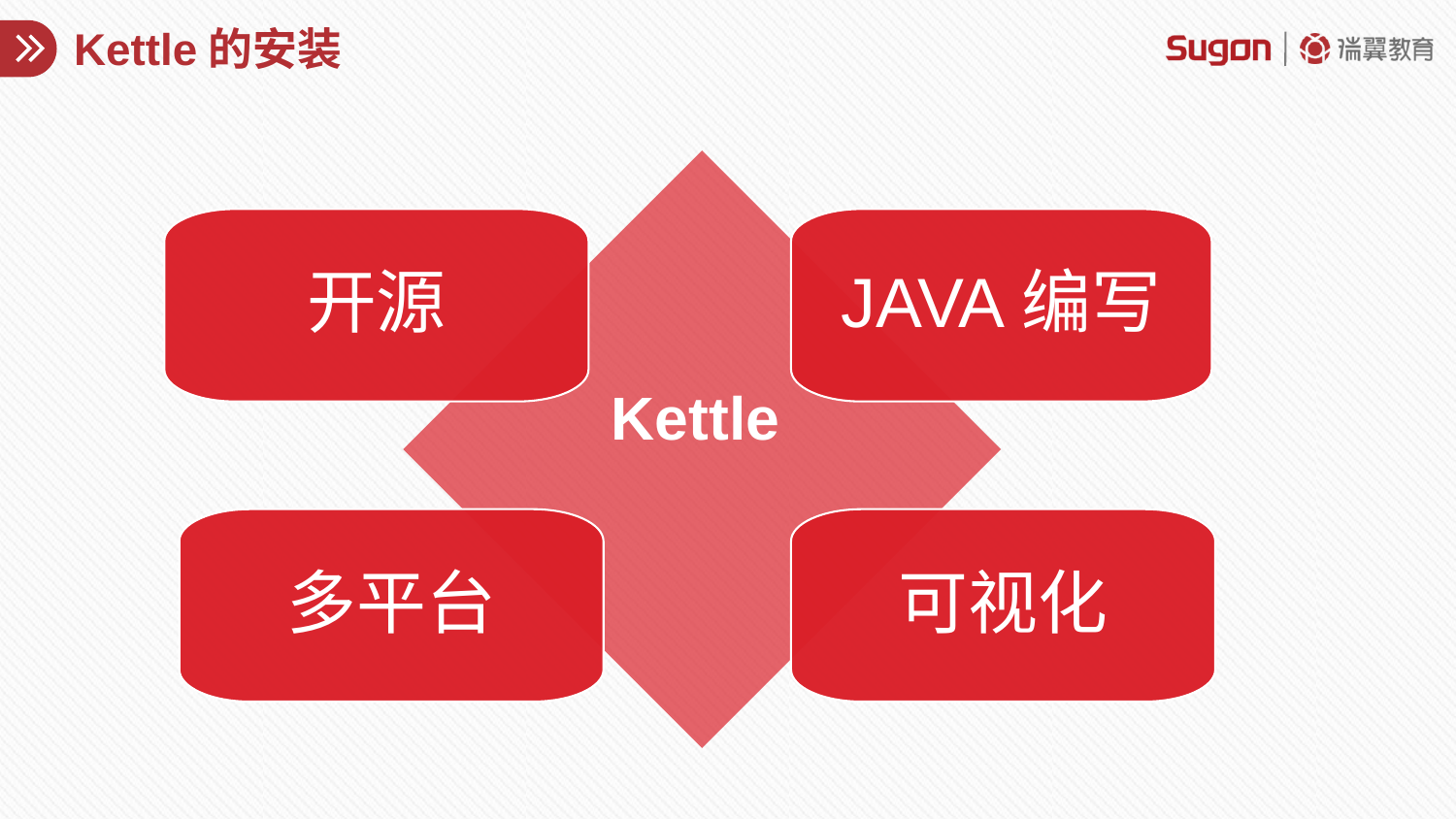

# Kettle的安装

Kettle
开源
JAVA编写
多平台
可视化